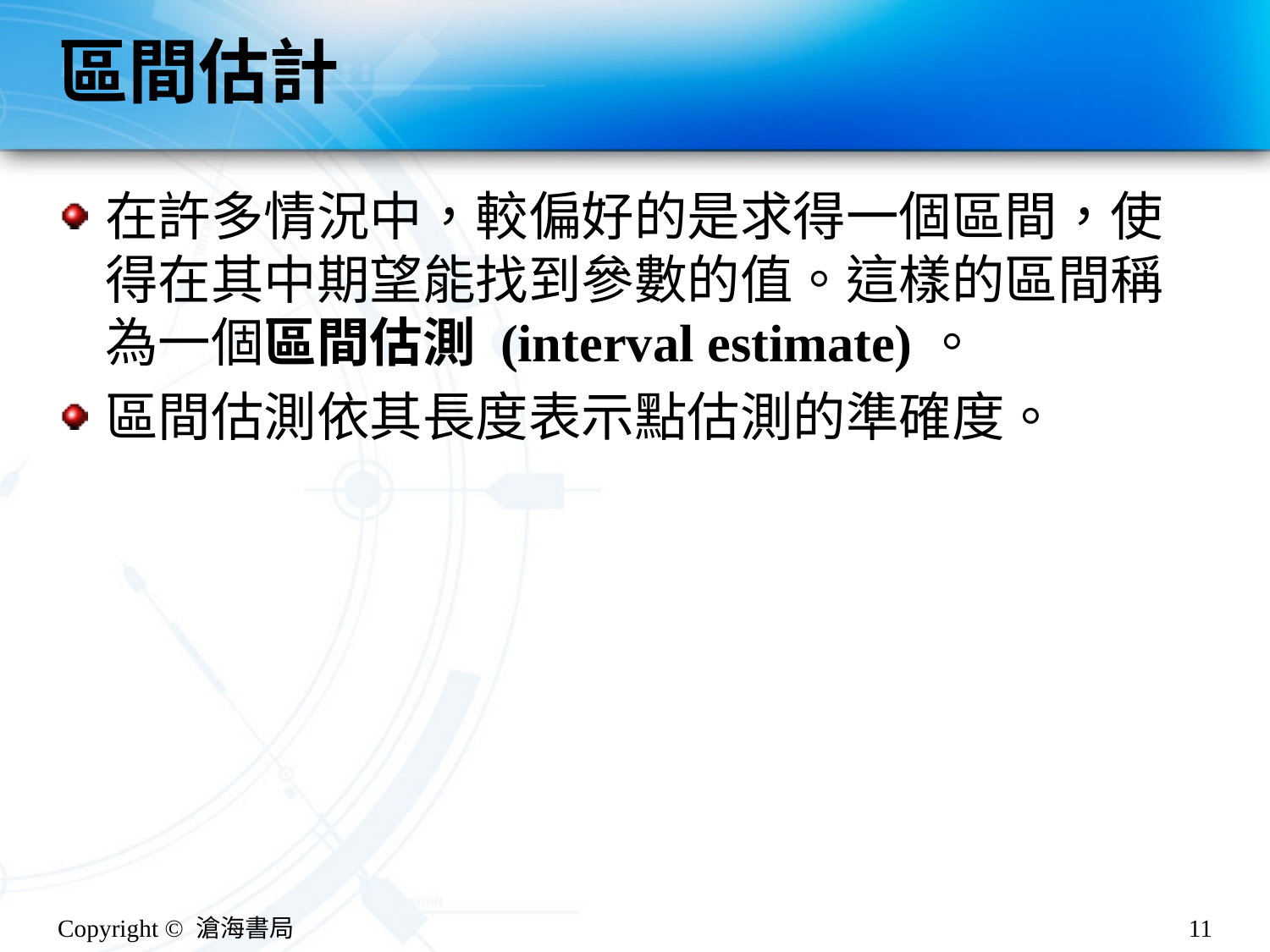

# 區間估計
在許多情況中，較偏好的是求得一個區間，使得在其中期望能找到參數的值。這樣的區間稱為一個區間估測 (interval estimate)。
區間估測依其長度表示點估測的準確度。
Copyright © 滄海書局
11